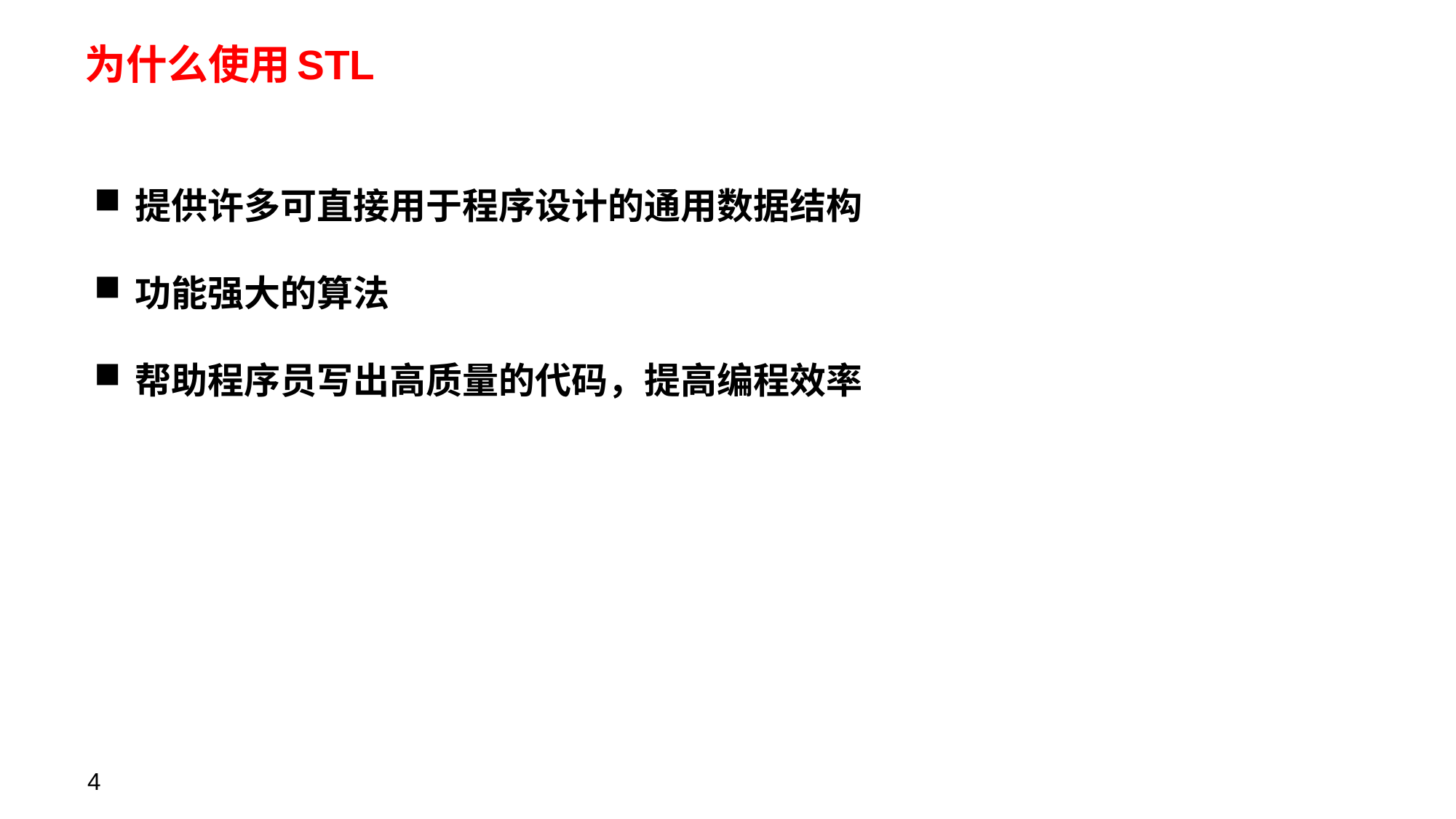

# 为什么使用STL
提供许多可直接用于程序设计的通用数据结构
功能强大的算法
帮助程序员写出高质量的代码，提高编程效率
4